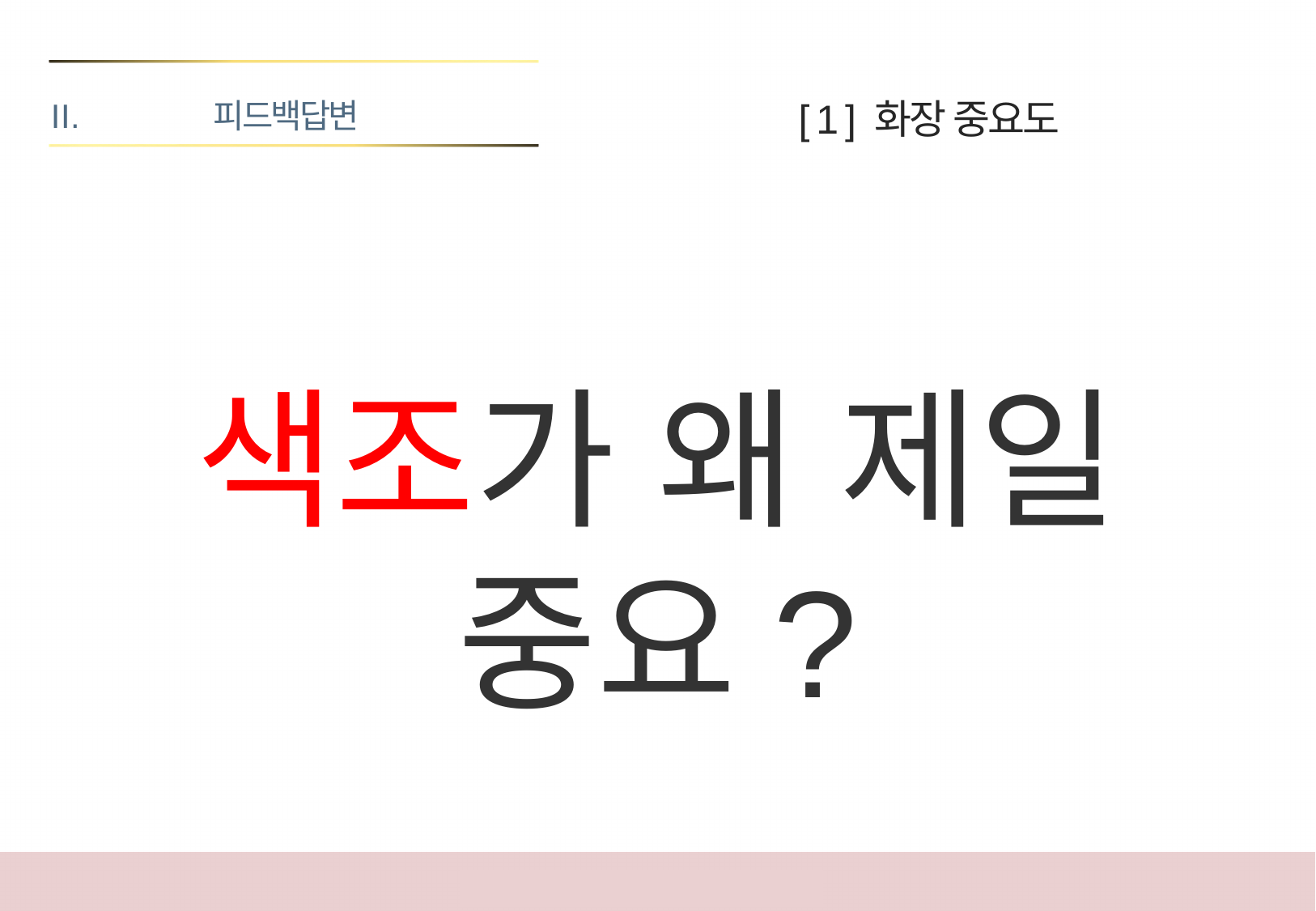

피드백답변
[ 1 ] 화장 중요도
색조가 왜 제일 중요?